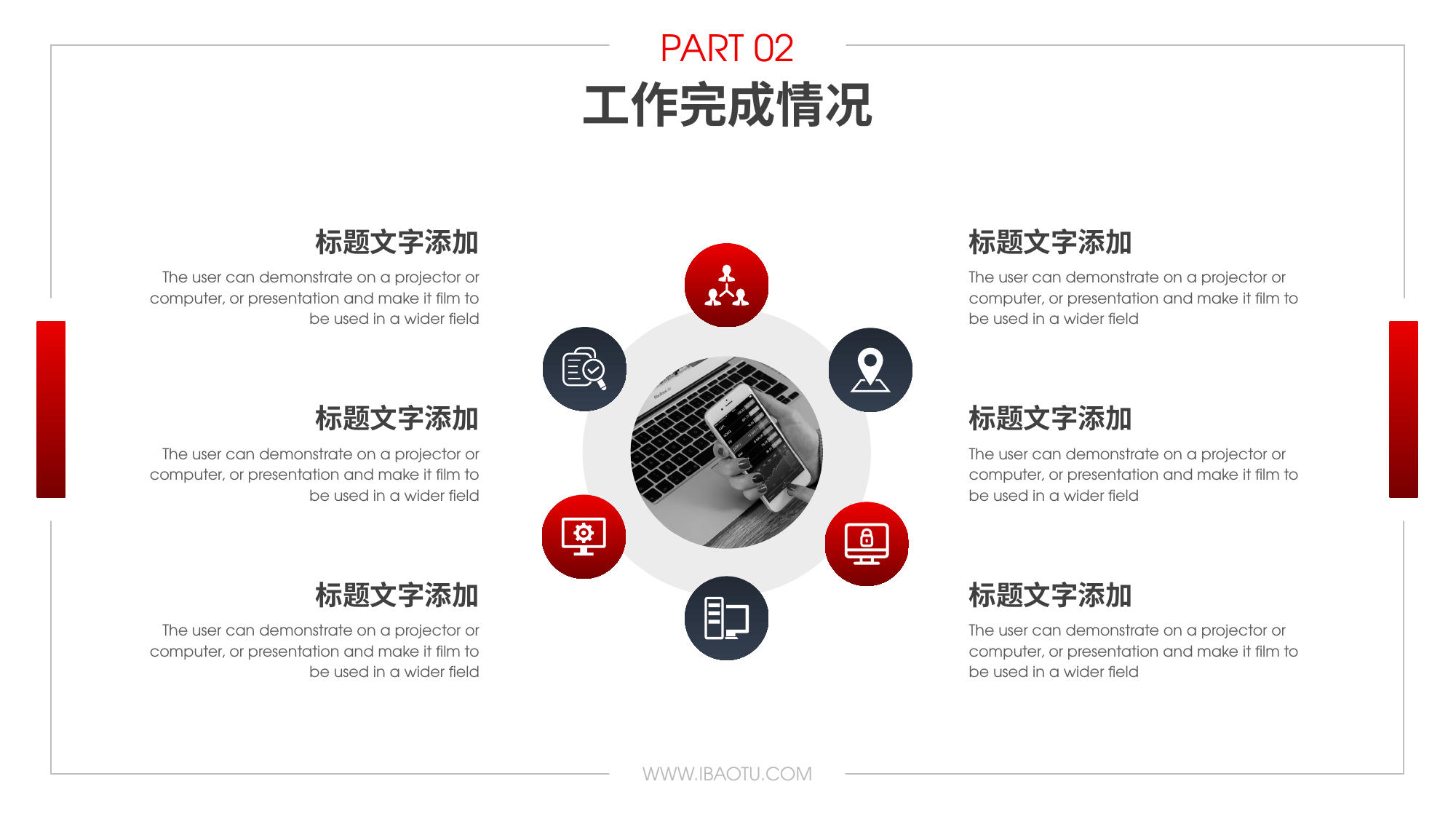

PART 02
工作完成情况
标题文字添加
The user can demonstrate on a projector or computer, or presentation and make it film to be used in a wider field
标题文字添加
The user can demonstrate on a projector or computer, or presentation and make it film to be used in a wider field

标题文字添加
The user can demonstrate on a projector or computer, or presentation and make it film to be used in a wider field
标题文字添加
The user can demonstrate on a projector or computer, or presentation and make it film to be used in a wider field
标题文字添加
The user can demonstrate on a projector or computer, or presentation and make it film to be used in a wider field
标题文字添加
The user can demonstrate on a projector or computer, or presentation and make it film to be used in a wider field